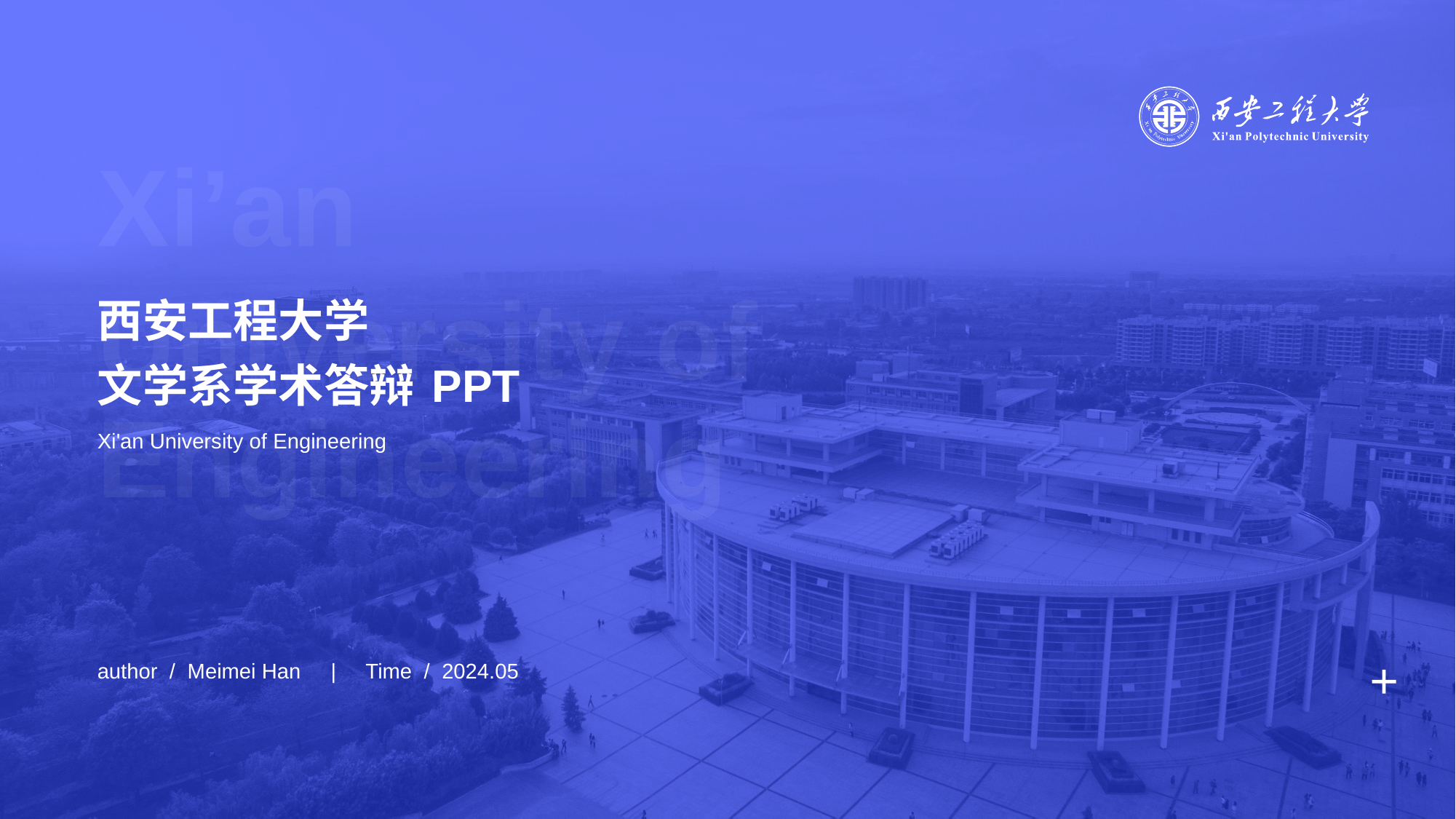

Xi’an
University of Engineering
# 西安工程大学 文学系学术答辩 PPT
Xi'an University of Engineering
author  /  Meimei Han     |     Time  /  2024.05